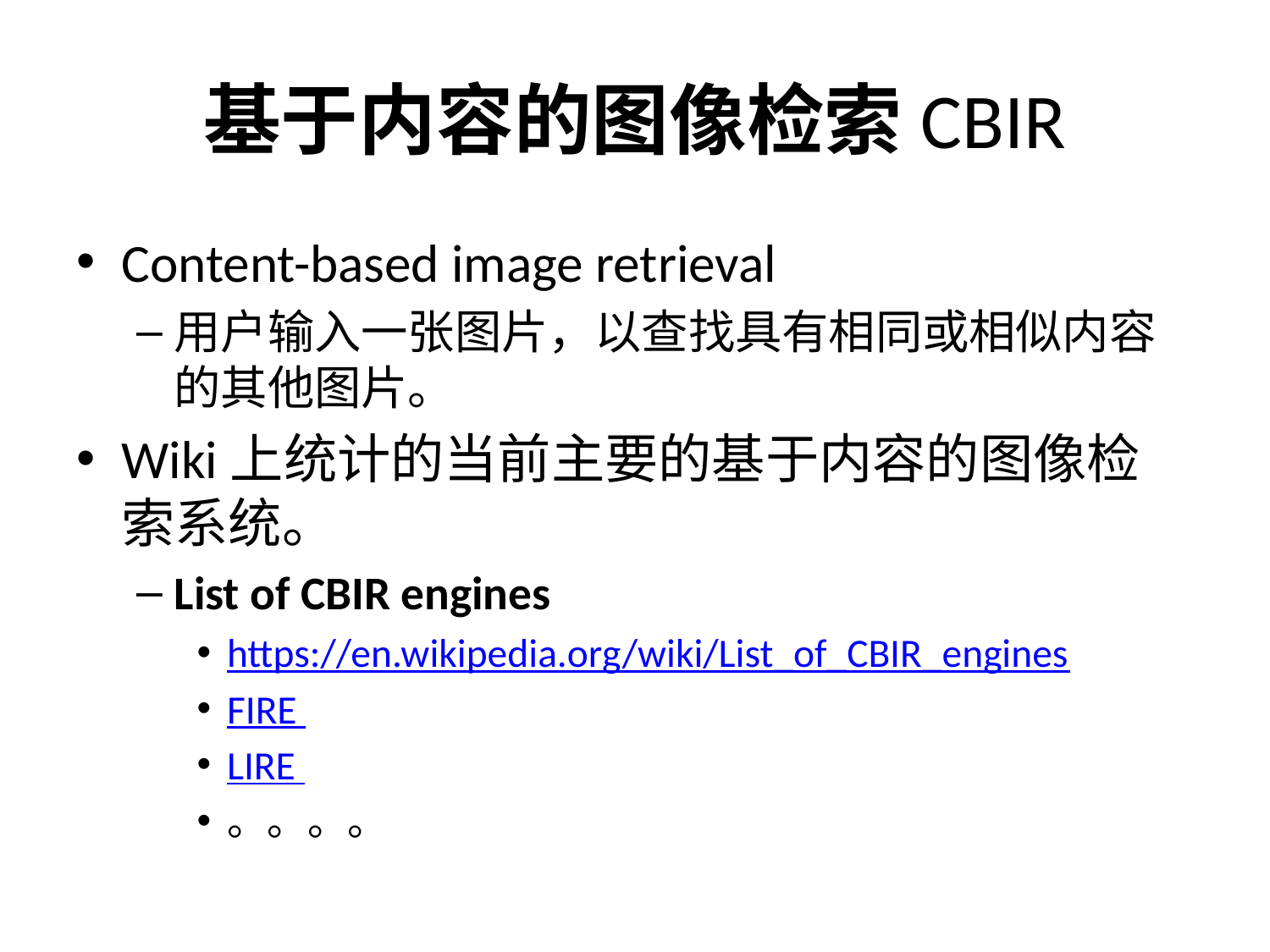

# 基于内容的图像检索CBIR
Content-based image retrieval
用户输入一张图片，以查找具有相同或相似内容的其他图片。
Wiki上统计的当前主要的基于内容的图像检索系统。
List of CBIR engines
https://en.wikipedia.org/wiki/List_of_CBIR_engines
FIRE
LIRE
。。。。